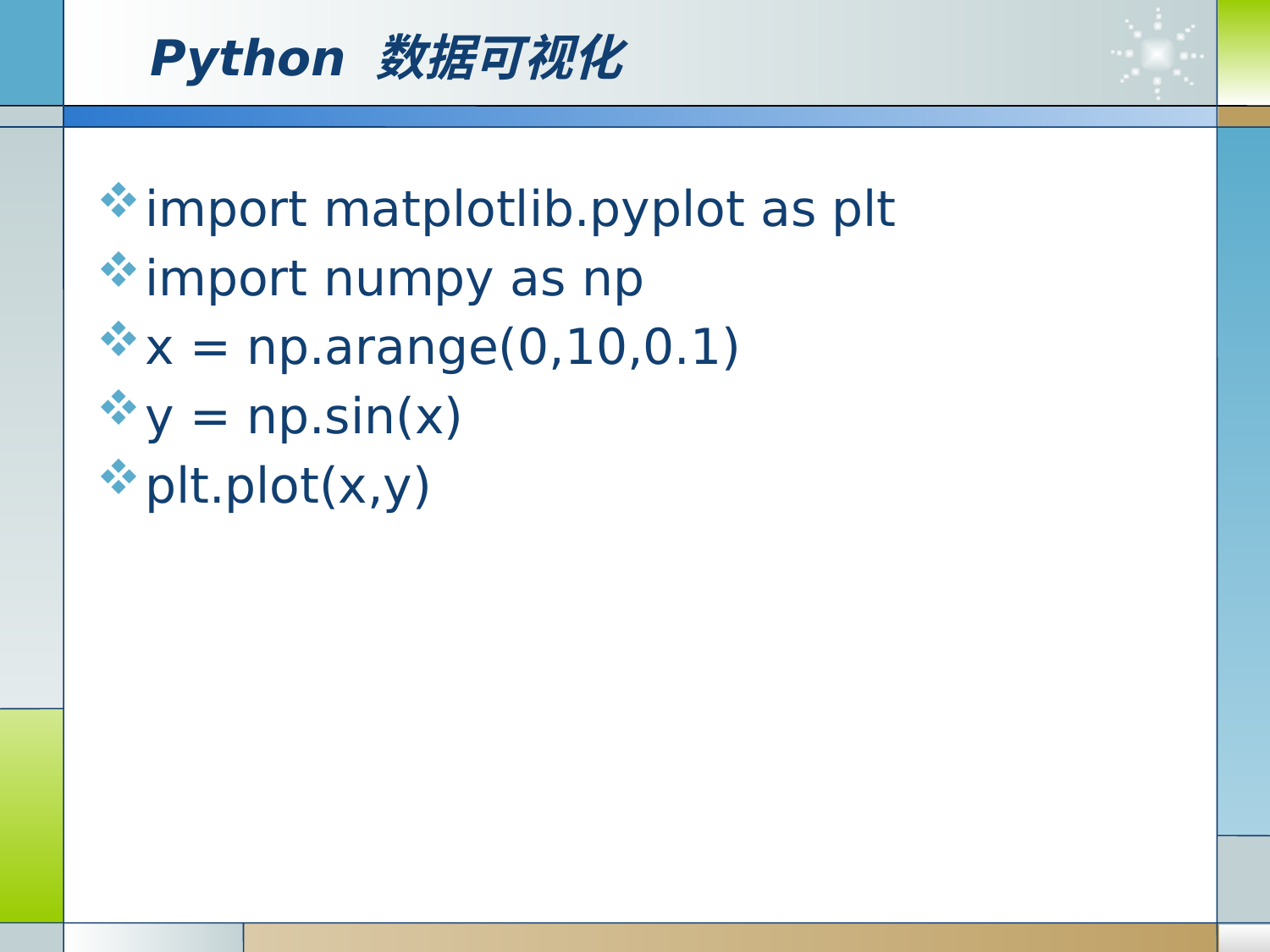

# Python 数据可视化
import matplotlib.pyplot as plt
import numpy as np
x = np.arange(0,10,0.1)
y = np.sin(x)
plt.plot(x,y)
59